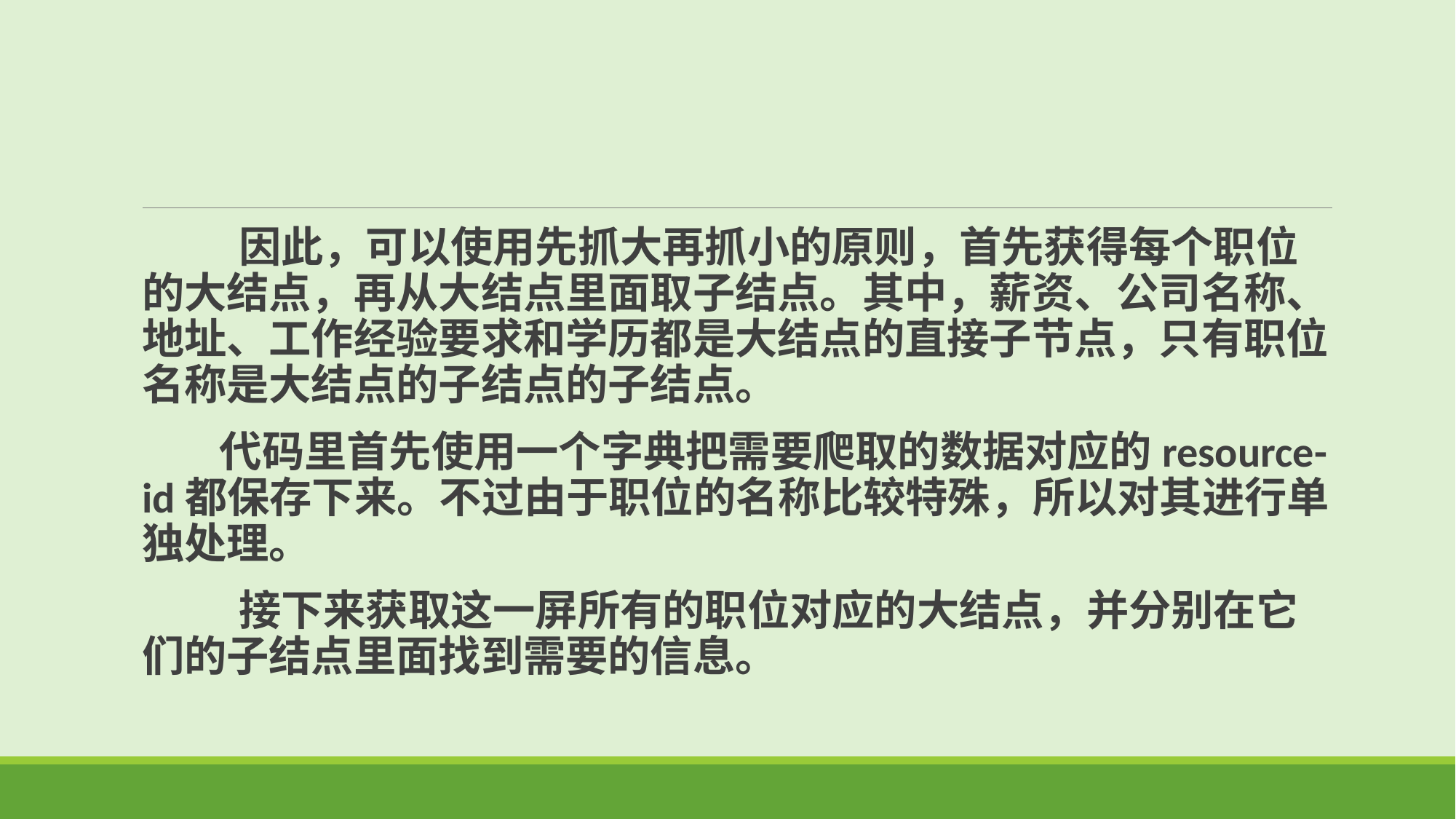

因此，可以使用先抓大再抓小的原则，首先获得每个职位的大结点，再从大结点里面取子结点。其中，薪资、公司名称、地址、工作经验要求和学历都是大结点的直接子节点，只有职位名称是大结点的子结点的子结点。
       代码里首先使用一个字典把需要爬取的数据对应的resource-id都保存下来。不过由于职位的名称比较特殊，所以对其进行单独处理。
         接下来获取这一屏所有的职位对应的大结点，并分别在它们的子结点里面找到需要的信息。